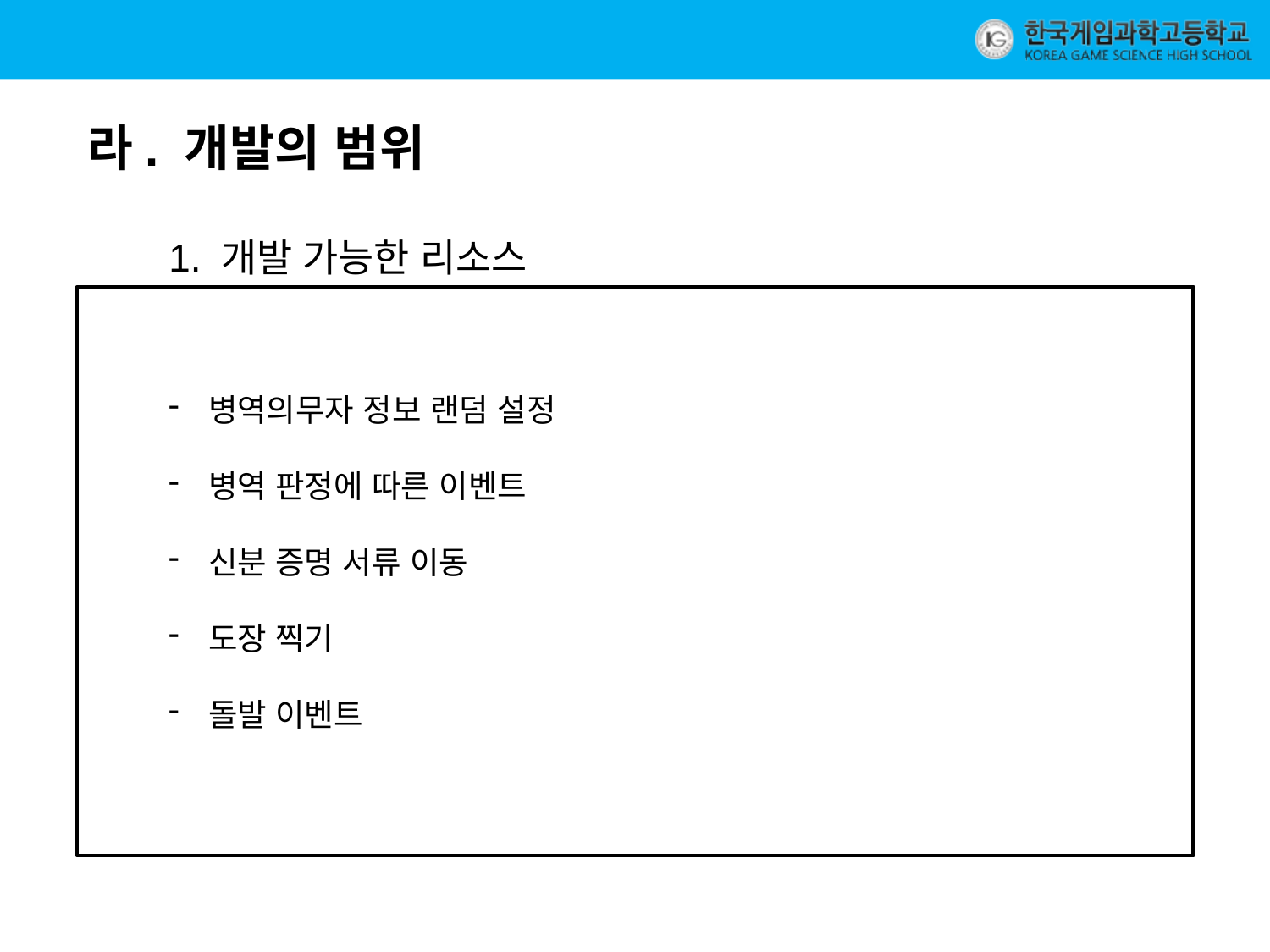

라. 개발의 범위
1. 개발 가능한 리소스

병역의무자 정보 랜덤 설정

병역 판정에 따른 이벤트

신분 증명 서류 이동

도장 찍기

돌발 이벤트